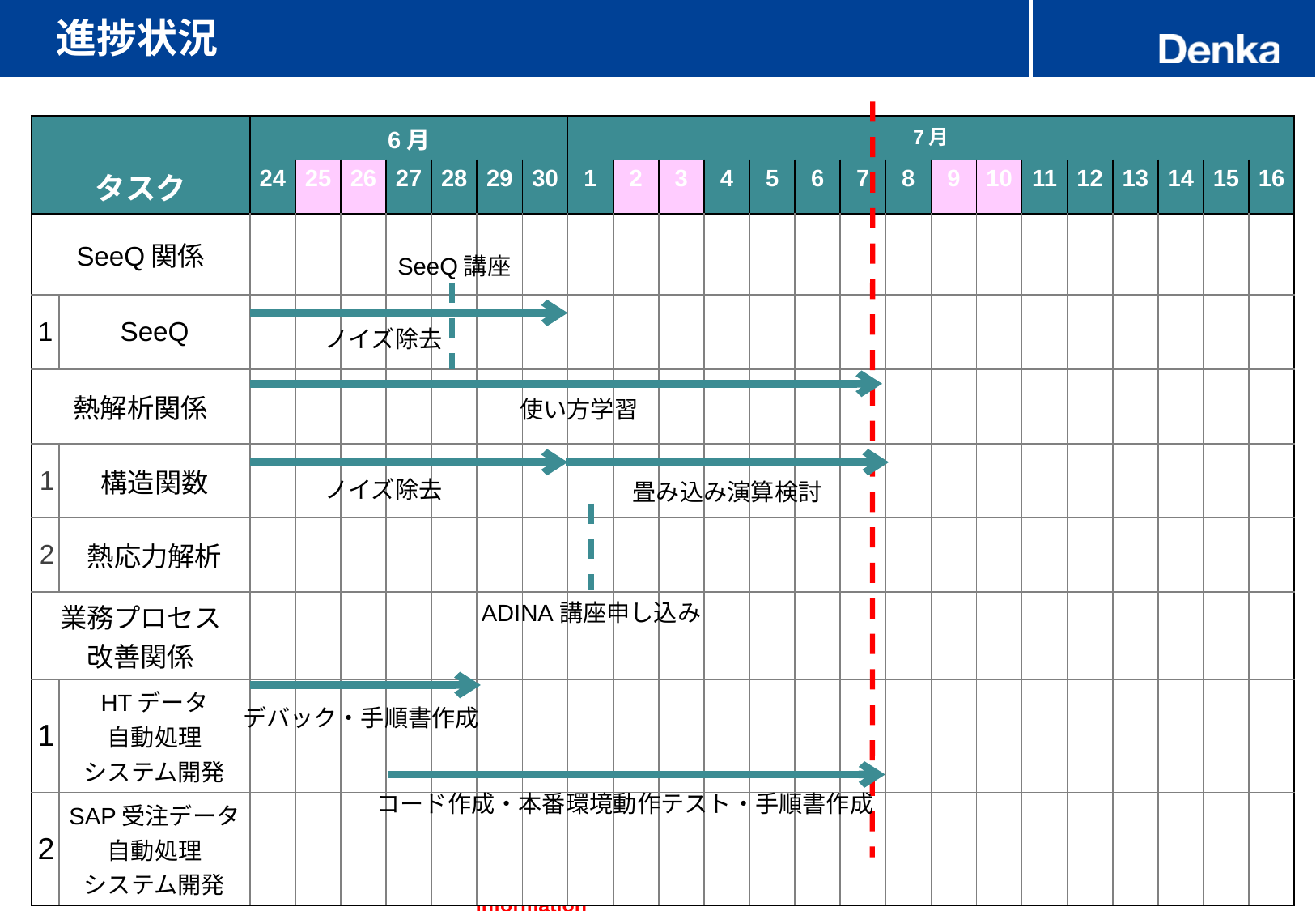

# 進捗状況
|  |  | 6月 |  | 8月 |  |  |  |  | 7月 |  |  |  |  |  |  |  |  |  |  |  |  |  |  |  |
| --- | --- | --- | --- | --- | --- | --- | --- | --- | --- | --- | --- | --- | --- | --- | --- | --- | --- | --- | --- | --- | --- | --- | --- | --- |
| タスク |  | 24 | 25 | 26 | 27 | 28 | 29 | 30 | 1 | 2 | 3 | 4 | 5 | 6 | 7 | 8 | 9 | 10 | 11 | 12 | 13 | 14 | 15 | 16 |
| SeeQ関係 |  |  |  |  |  |  |  |  |  |  |  |  |  |  |  |  |  |  |  |  |  |  |  |  |
| 1 | SeeQ |  |  |  |  |  |  |  |  |  |  |  |  |  |  |  |  |  |  |  |  |  |  |  |
| 熱解析関係 |  |  |  |  |  |  |  |  |  |  |  |  |  |  |  |  |  |  |  |  |  |  |  |  |
| 1 | 構造関数 |  |  |  |  |  |  |  |  |  |  |  |  |  |  |  |  |  |  |  |  |  |  |  |
| 2 | 熱応力解析 |  |  |  |  |  |  |  |  |  |  |  |  |  |  |  |  |  |  |  |  |  |  |  |
| 業務プロセス 改善関係 |  |  |  |  |  |  |  |  |  |  |  |  |  |  |  |  |  |  |  |  |  |  |  |  |
| 1 | HTデータ 自動処理 システム開発 |  |  |  |  |  |  |  |  |  |  |  |  |  |  |  |  |  |  |  |  |  |  |  |
| 2 | SAP受注データ自動処理 システム開発 |  |  |  |  |  |  |  |  |  |  |  |  |  |  |  |  |  |  |  |  |  |  |  |
SeeQ講座
ノイズ除去
使い方学習
ノイズ除去
畳み込み演算検討
ADINA講座申し込み
デバック・手順書作成
コード作成・本番環境動作テスト・手順書作成